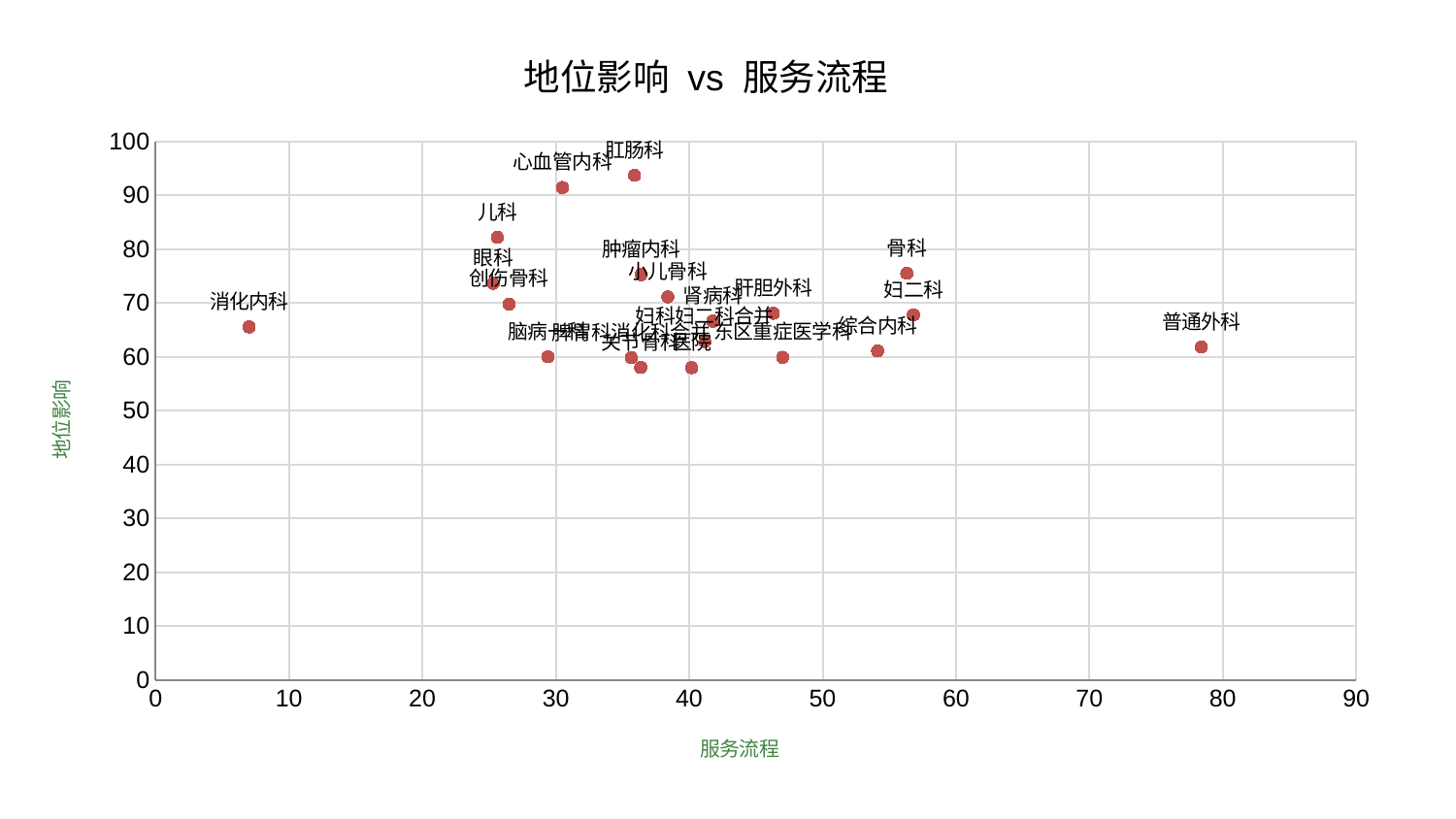

### Chart: 地位影响 vs 服务流程

| Category | 地位影响 |
|---|---|
250